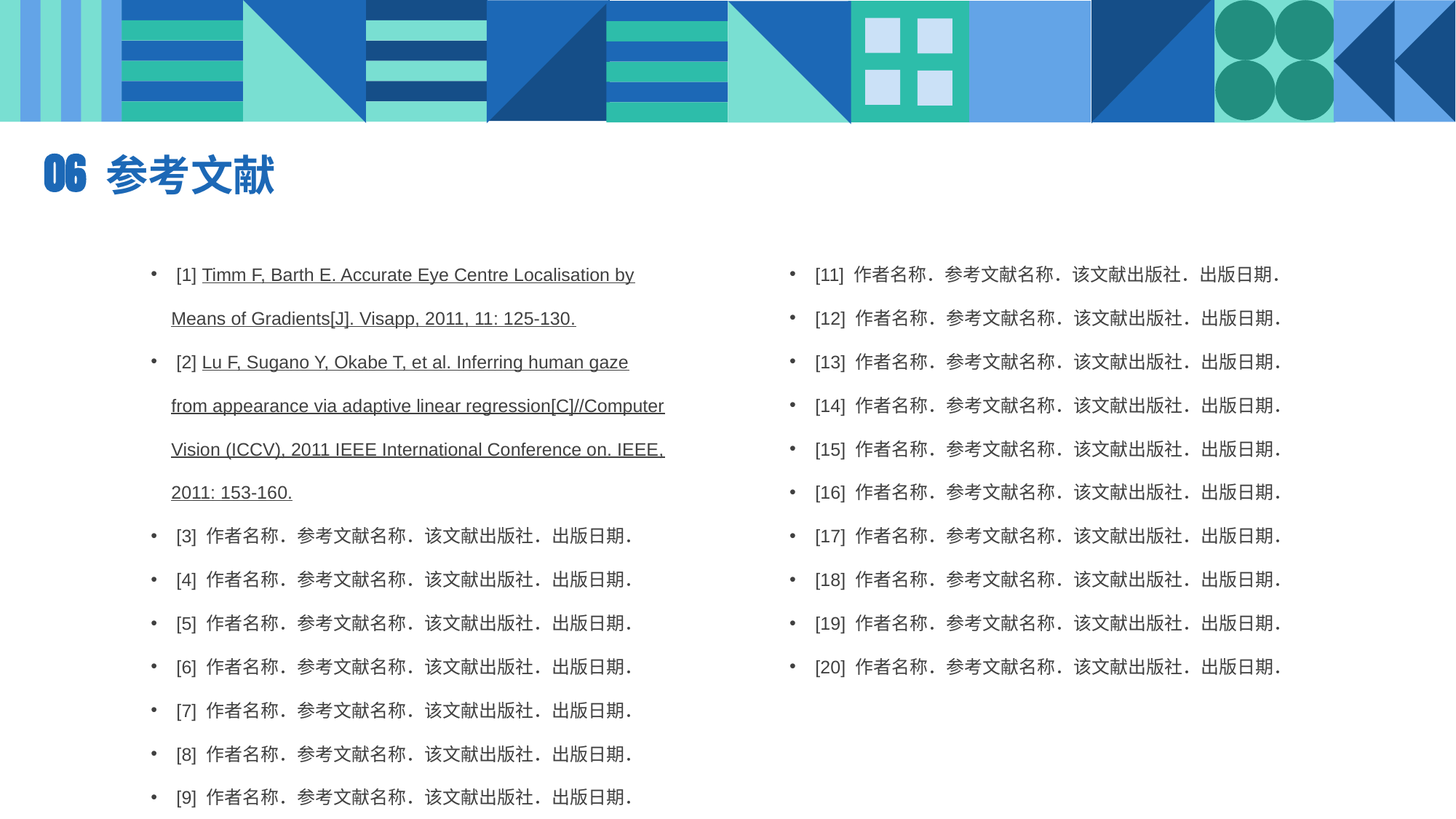

06 参考文献
 [1] Timm F, Barth E. Accurate Eye Centre Localisation by Means of Gradients[J]. Visapp, 2011, 11: 125-130.
 [2] Lu F, Sugano Y, Okabe T, et al. Inferring human gaze from appearance via adaptive linear regression[C]//Computer Vision (ICCV), 2011 IEEE International Conference on. IEEE, 2011: 153-160.
 [3] 作者名称．参考文献名称．该文献出版社．出版日期．
 [4] 作者名称．参考文献名称．该文献出版社．出版日期．
 [5] 作者名称．参考文献名称．该文献出版社．出版日期．
 [6] 作者名称．参考文献名称．该文献出版社．出版日期．
 [7] 作者名称．参考文献名称．该文献出版社．出版日期．
 [8] 作者名称．参考文献名称．该文献出版社．出版日期．
 [9] 作者名称．参考文献名称．该文献出版社．出版日期．
 [10] 作者名称．参考文献名称．该文献出版社．出版日期．
 [11] 作者名称．参考文献名称．该文献出版社．出版日期．
 [12] 作者名称．参考文献名称．该文献出版社．出版日期．
 [13] 作者名称．参考文献名称．该文献出版社．出版日期．
 [14] 作者名称．参考文献名称．该文献出版社．出版日期．
 [15] 作者名称．参考文献名称．该文献出版社．出版日期．
 [16] 作者名称．参考文献名称．该文献出版社．出版日期．
 [17] 作者名称．参考文献名称．该文献出版社．出版日期．
 [18] 作者名称．参考文献名称．该文献出版社．出版日期．
 [19] 作者名称．参考文献名称．该文献出版社．出版日期．
 [20] 作者名称．参考文献名称．该文献出版社．出版日期．